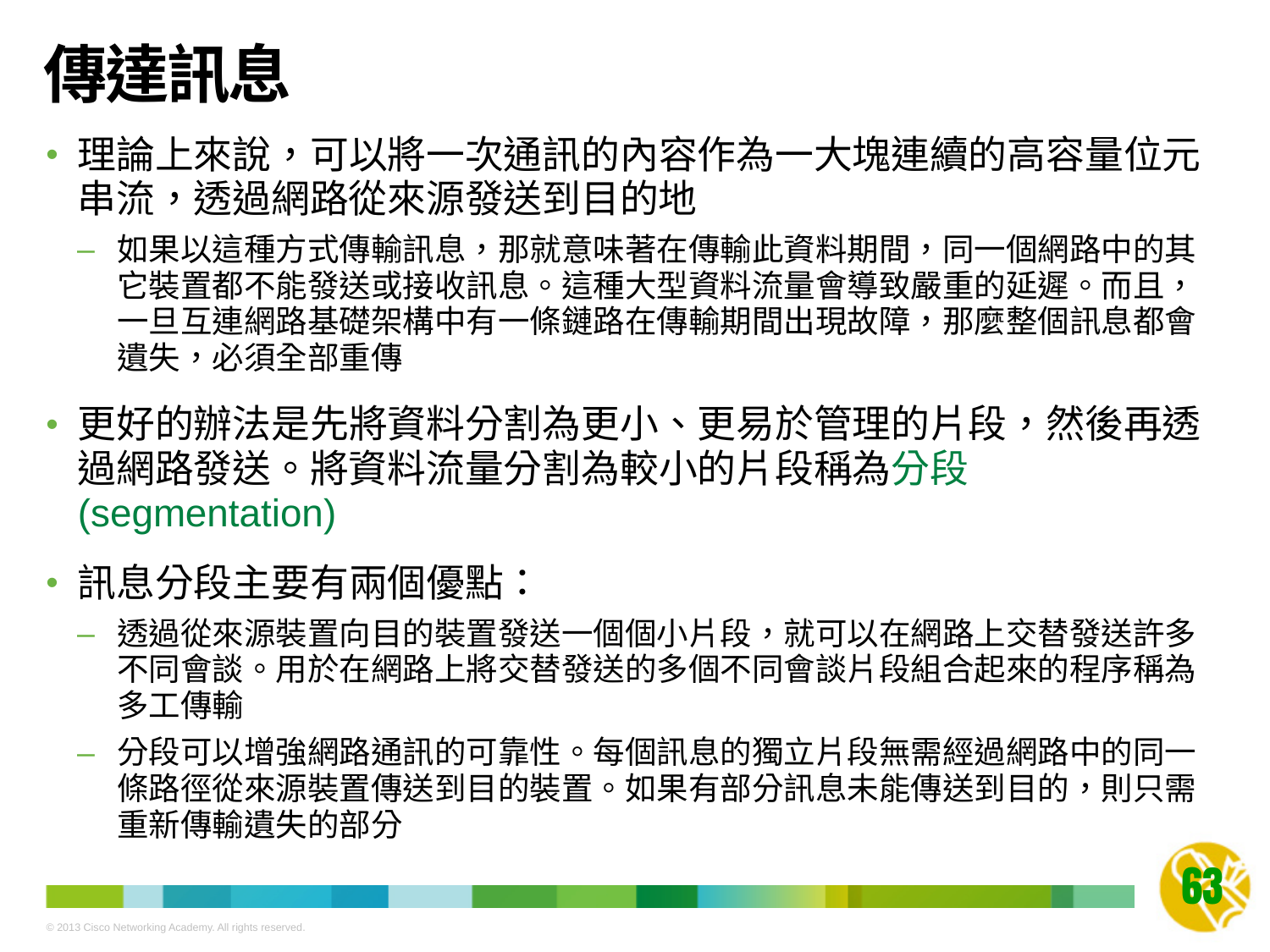

# 傳達訊息
理論上來說，可以將一次通訊的內容作為一大塊連續的高容量位元串流，透過網路從來源發送到目的地
如果以這種方式傳輸訊息，那就意味著在傳輸此資料期間，同一個網路中的其它裝置都不能發送或接收訊息。這種大型資料流量會導致嚴重的延遲。而且，一旦互連網路基礎架構中有一條鏈路在傳輸期間出現故障，那麼整個訊息都會遺失，必須全部重傳
更好的辦法是先將資料分割為更小、更易於管理的片段，然後再透過網路發送。將資料流量分割為較小的片段稱為分段 (segmentation)
訊息分段主要有兩個優點：
透過從來源裝置向目的裝置發送一個個小片段，就可以在網路上交替發送許多不同會談。用於在網路上將交替發送的多個不同會談片段組合起來的程序稱為多工傳輸
分段可以增強網路通訊的可靠性。每個訊息的獨立片段無需經過網路中的同一條路徑從來源裝置傳送到目的裝置。如果有部分訊息未能傳送到目的，則只需重新傳輸遺失的部分